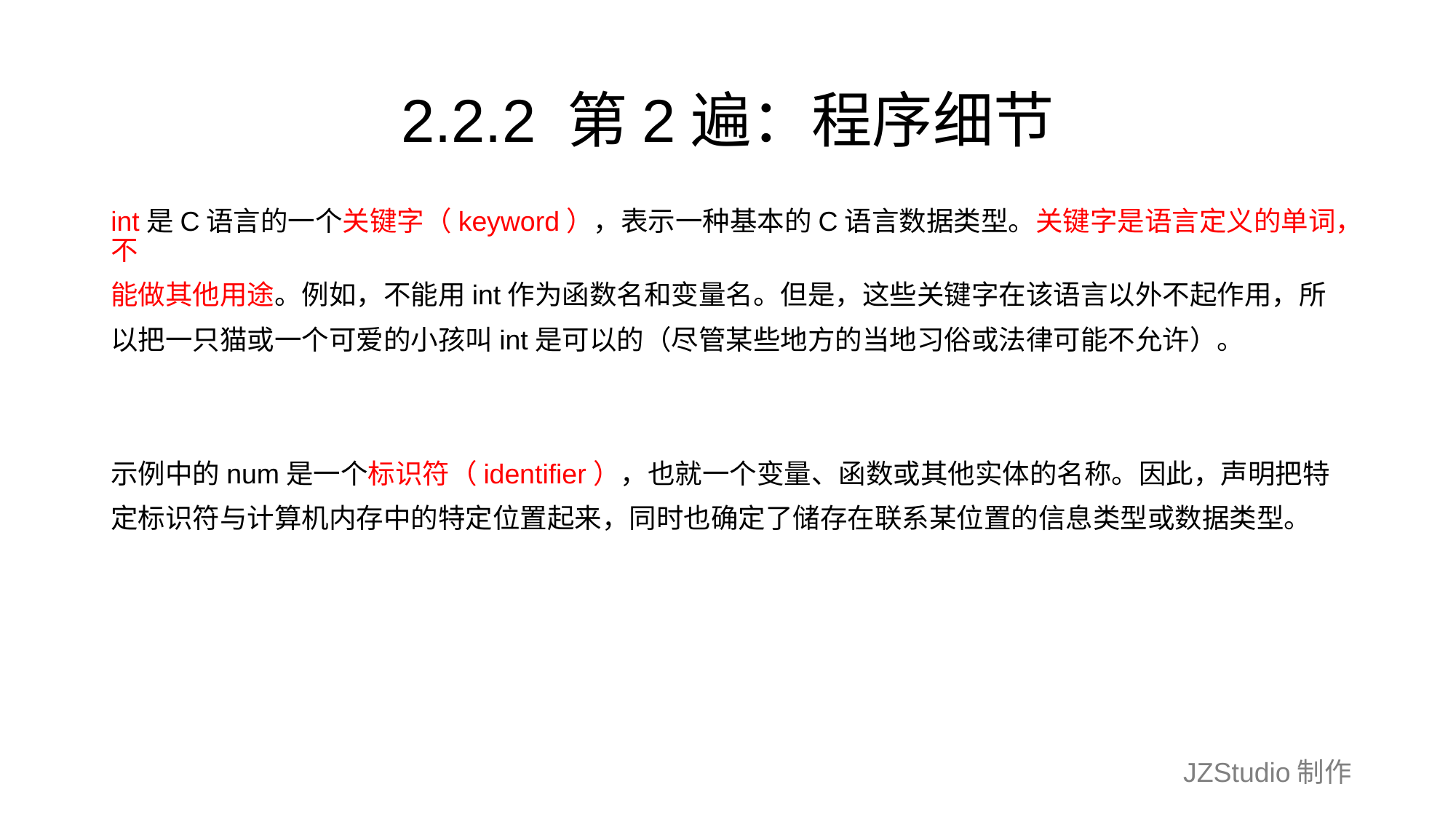

# 2.2.2 第2遍：程序细节
int是C语言的一个关键字（keyword），表示一种基本的C语言数据类型。关键字是语言定义的单词，不
能做其他用途。例如，不能用int作为函数名和变量名。但是，这些关键字在该语言以外不起作用，所
以把一只猫或一个可爱的小孩叫int是可以的（尽管某些地方的当地习俗或法律可能不允许）。

示例中的num是一个标识符（identifier），也就一个变量、函数或其他实体的名称。因此，声明把特
定标识符与计算机内存中的特定位置起来，同时也确定了储存在联系某位置的信息类型或数据类型。